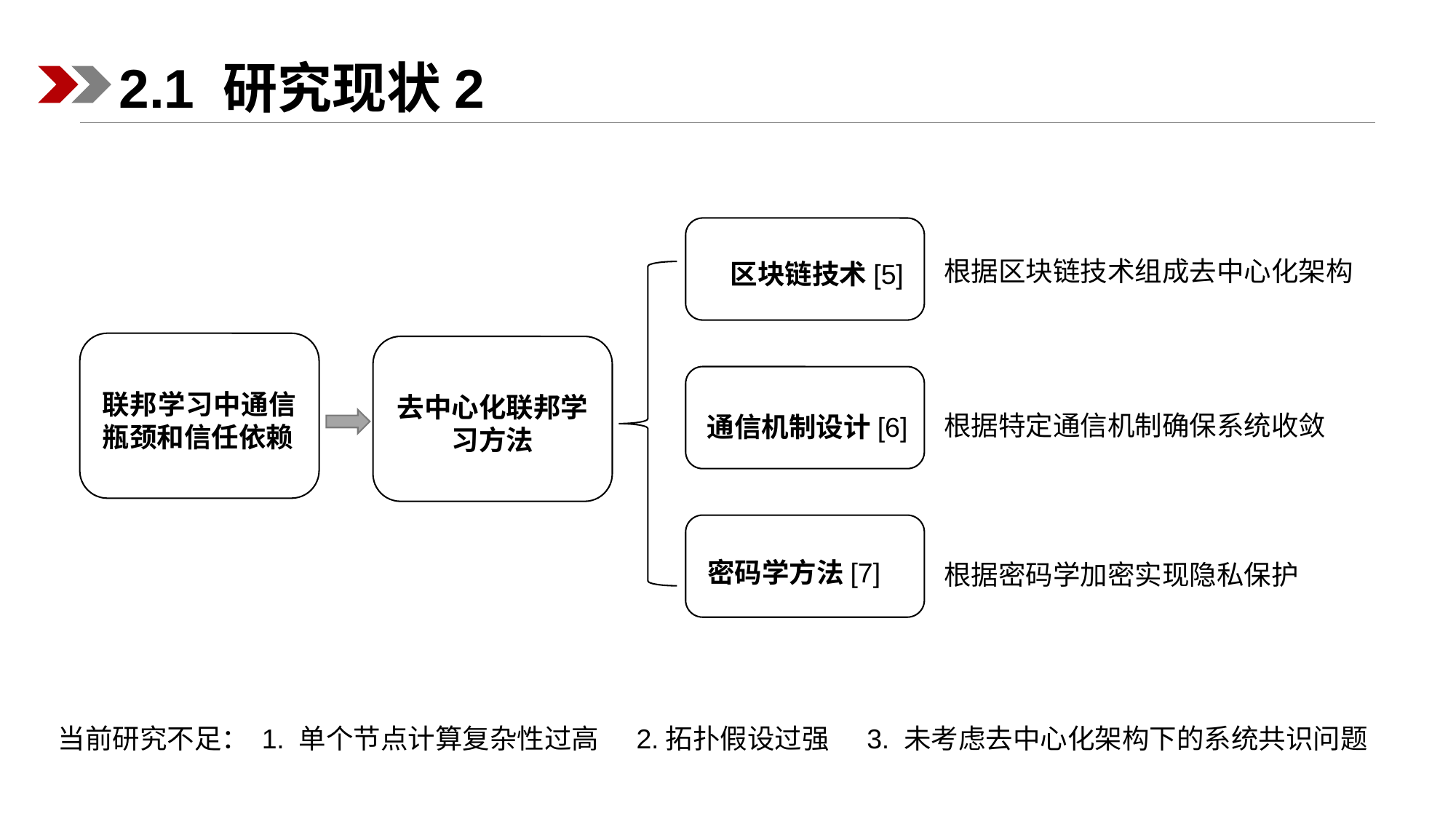

2.1 研究现状2

区块链技术[5]
根据区块链技术组成去中心化架构

联邦学习中通信瓶颈和信任依赖
去中心化联邦学习方法
通信机制设计[6]
根据特定通信机制确保系统收敛

密码学方法[7]
根据密码学加密实现隐私保护
当前研究不足： 1. 单个节点计算复杂性过高     2.拓扑假设过强     3. 未考虑去中心化架构下的系统共识问题